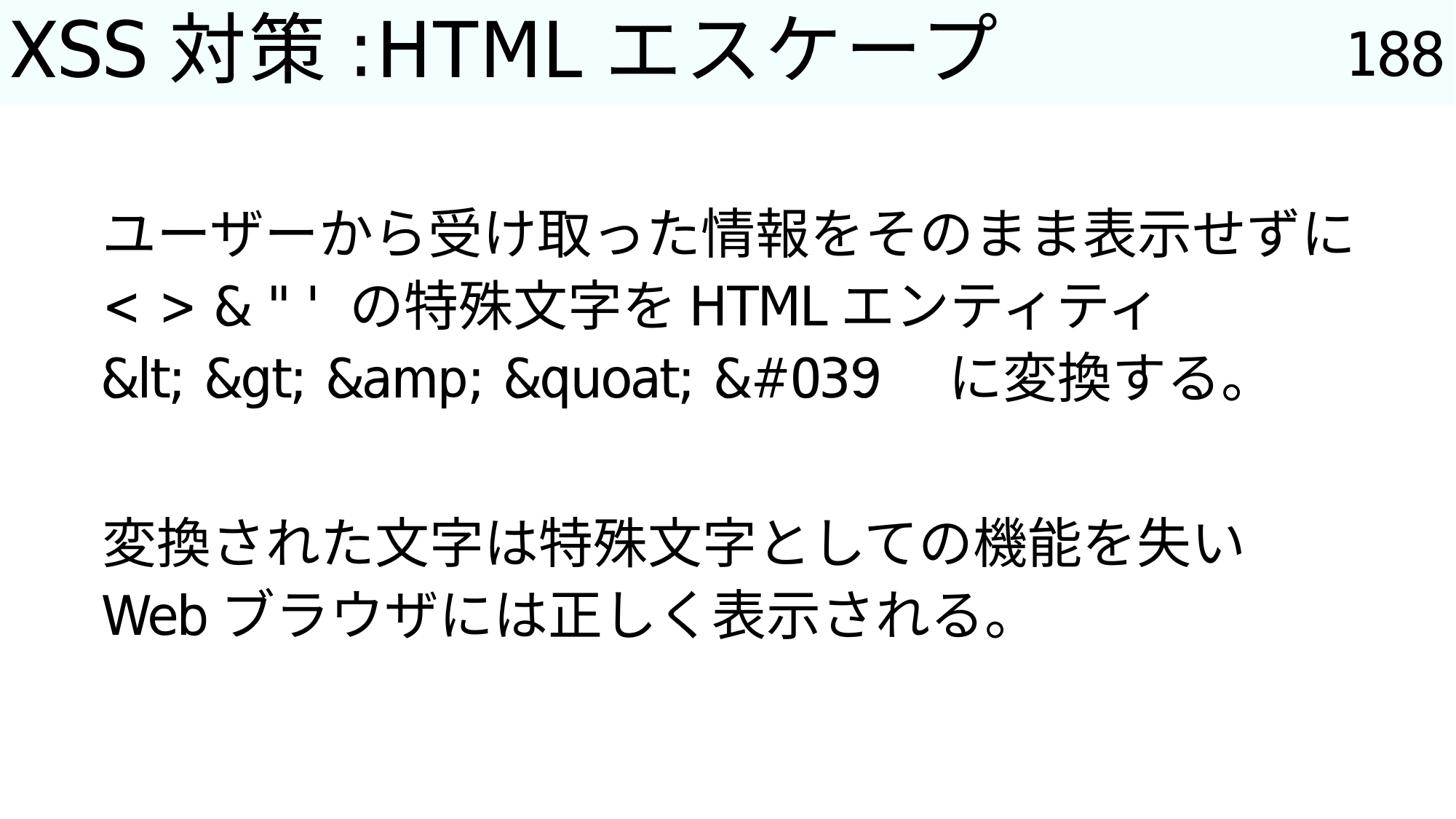

188
# XSS対策:HTMLエスケープ
ユーザーから受け取った情報をそのまま表示せずに
< > & " ' の特殊文字をHTMLエンティティ
&lt; &gt; &amp; &quoat; &#039　に変換する。

変換された文字は特殊文字としての機能を失い
Webブラウザには正しく表示される。